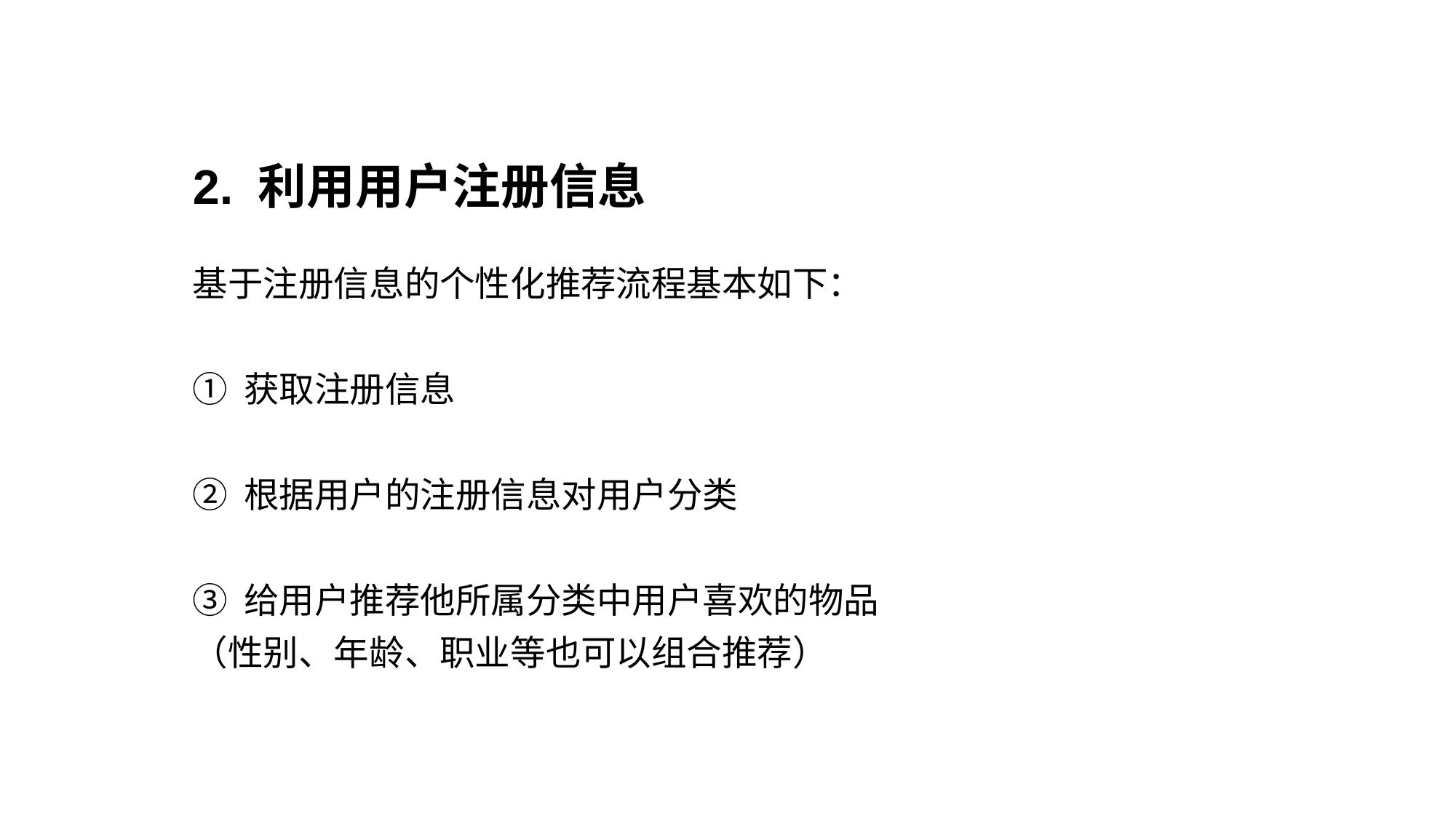

# 2. 利用用户注册信息
基于注册信息的个性化推荐流程基本如下：

① 获取注册信息

② 根据用户的注册信息对用户分类

③ 给用户推荐他所属分类中用户喜欢的物品
（性别、年龄、职业等也可以组合推荐）